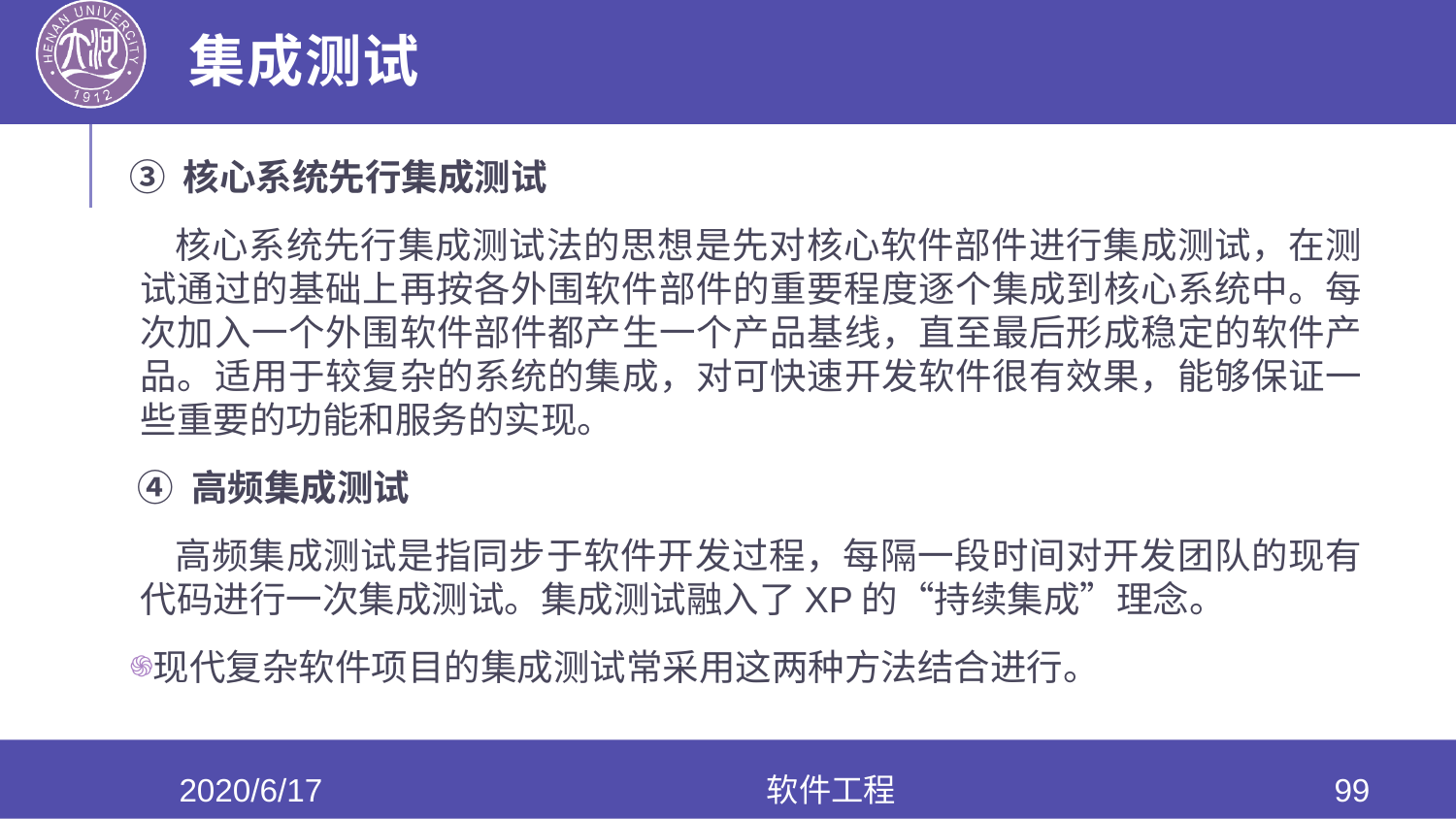

# 集成测试
③ 核心系统先行集成测试
    核心系统先行集成测试法的思想是先对核心软件部件进行集成测试，在测试通过的基础上再按各外围软件部件的重要程度逐个集成到核心系统中。每次加入一个外围软件部件都产生一个产品基线，直至最后形成稳定的软件产品。适用于较复杂的系统的集成，对可快速开发软件很有效果，能够保证一些重要的功能和服务的实现。
 ④ 高频集成测试
    高频集成测试是指同步于软件开发过程，每隔一段时间对开发团队的现有代码进行一次集成测试。集成测试融入了XP的“持续集成”理念。
现代复杂软件项目的集成测试常采用这两种方法结合进行。
2020/6/17
软件工程
99